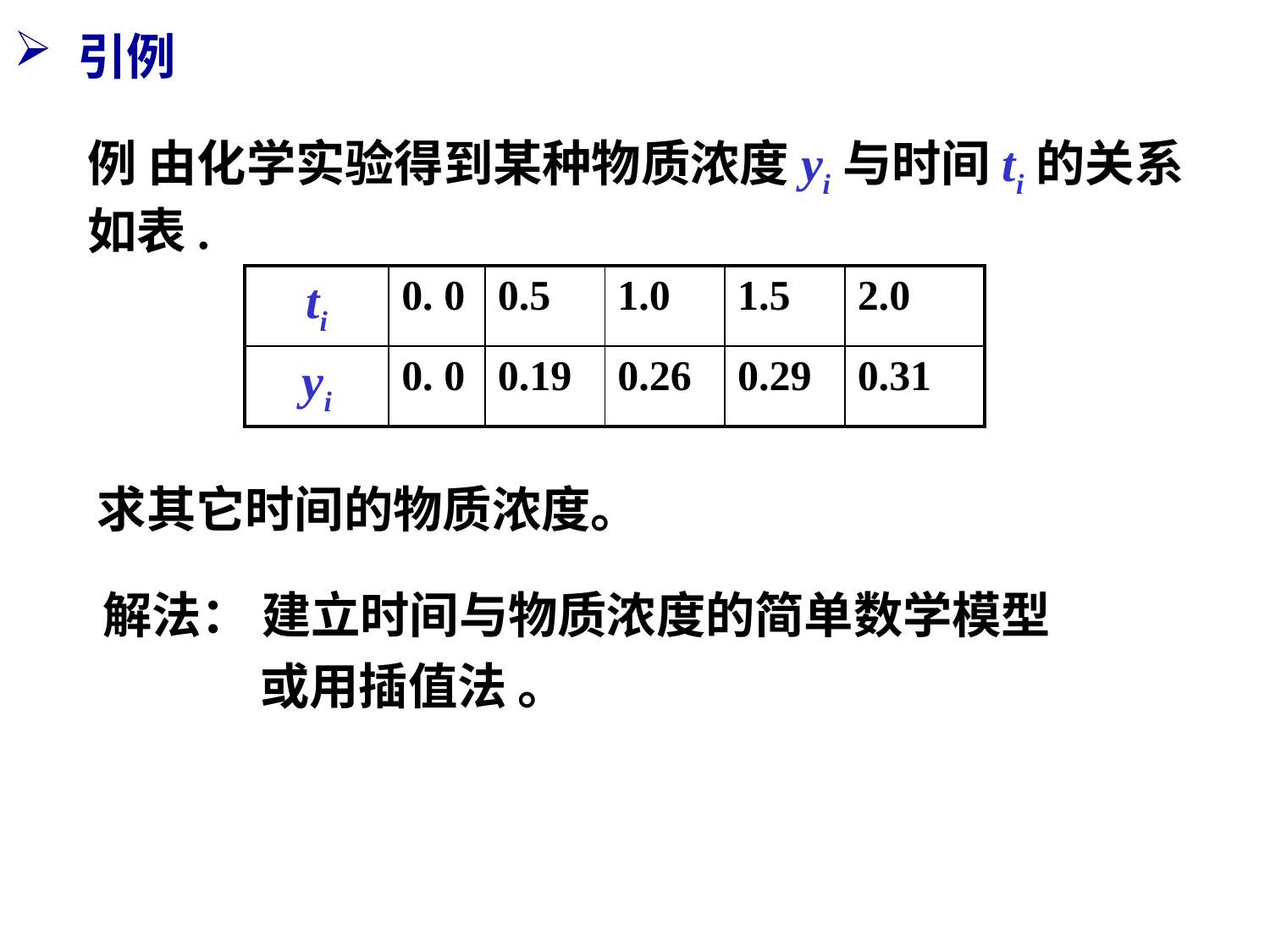

引例
例 由化学实验得到某种物质浓度yi与时间ti的关系如表.
| ti | 0. 0 | 0.5 | 1.0 | 1.5 | 2.0 |
| --- | --- | --- | --- | --- | --- |
| yi | 0. 0 | 0.19 | 0.26 | 0.29 | 0.31 |
求其它时间的物质浓度。
解法： 建立时间与物质浓度的简单数学模型
             或用插值法 。